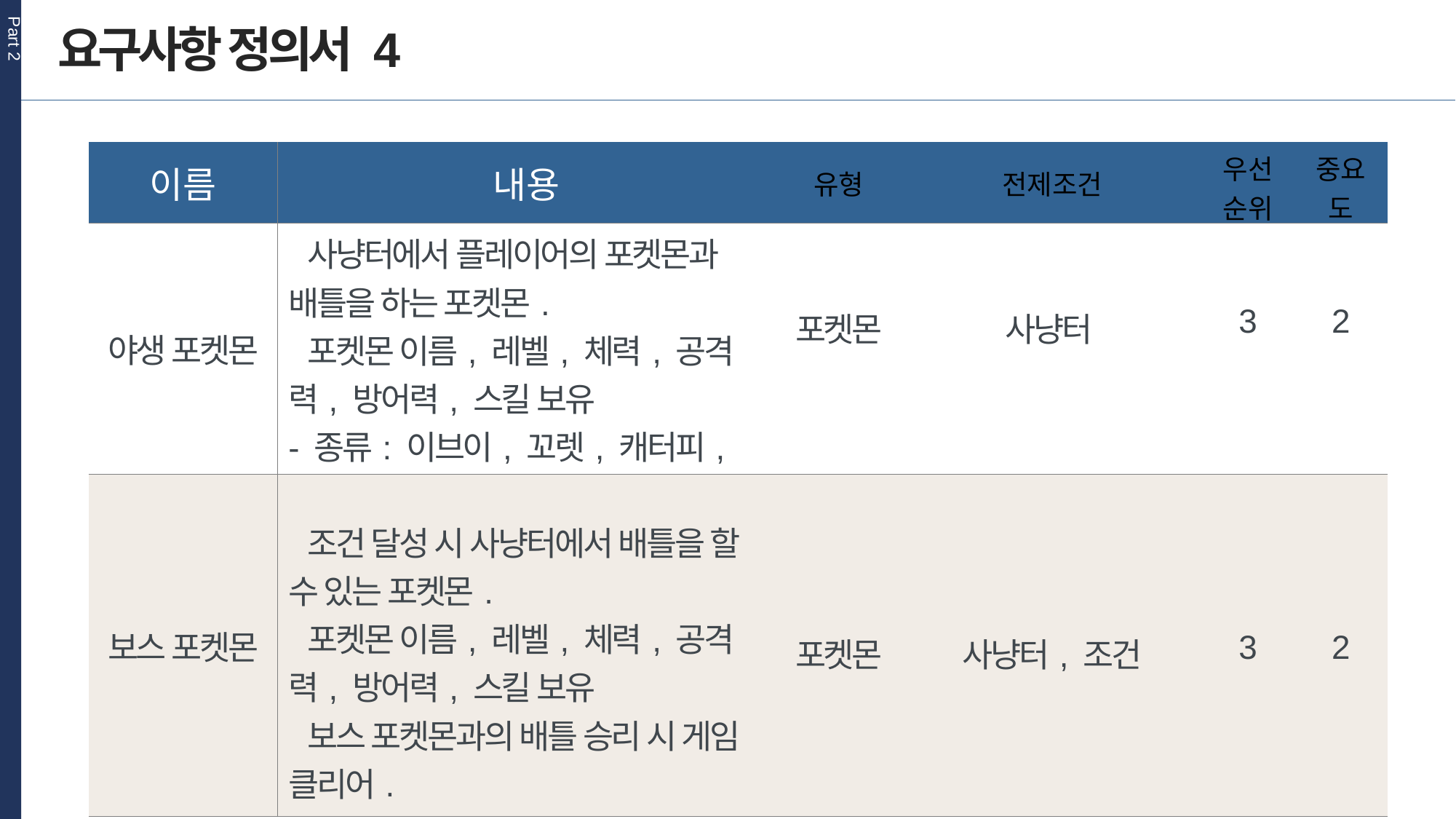

Part 2
요구사항 정의서 4
| 이름 | 내용 | 유형 | 전제조건 | 우선 순위 | 중요도 |
| --- | --- | --- | --- | --- | --- |
| 야생 포켓몬 | 사냥터에서 플레이어의 포켓몬과 배틀을 하는 포켓몬. 포켓몬 이름, 레벨, 체력, 공격력, 방어력, 스킬 보유 - 종류: 이브이, 꼬렛, 캐터피, 구구 | 포켓몬 | 사냥터 | 3 | 2 |
| 보스 포켓몬 | 조건 달성 시 사냥터에서 배틀을 할 수 있는 포켓몬. 포켓몬 이름, 레벨, 체력, 공격력, 방어력, 스킬 보유 보스 포켓몬과의 배틀 승리 시 게임 클리어. | 포켓몬 | 사냥터, 조건 | 3 | 2 |